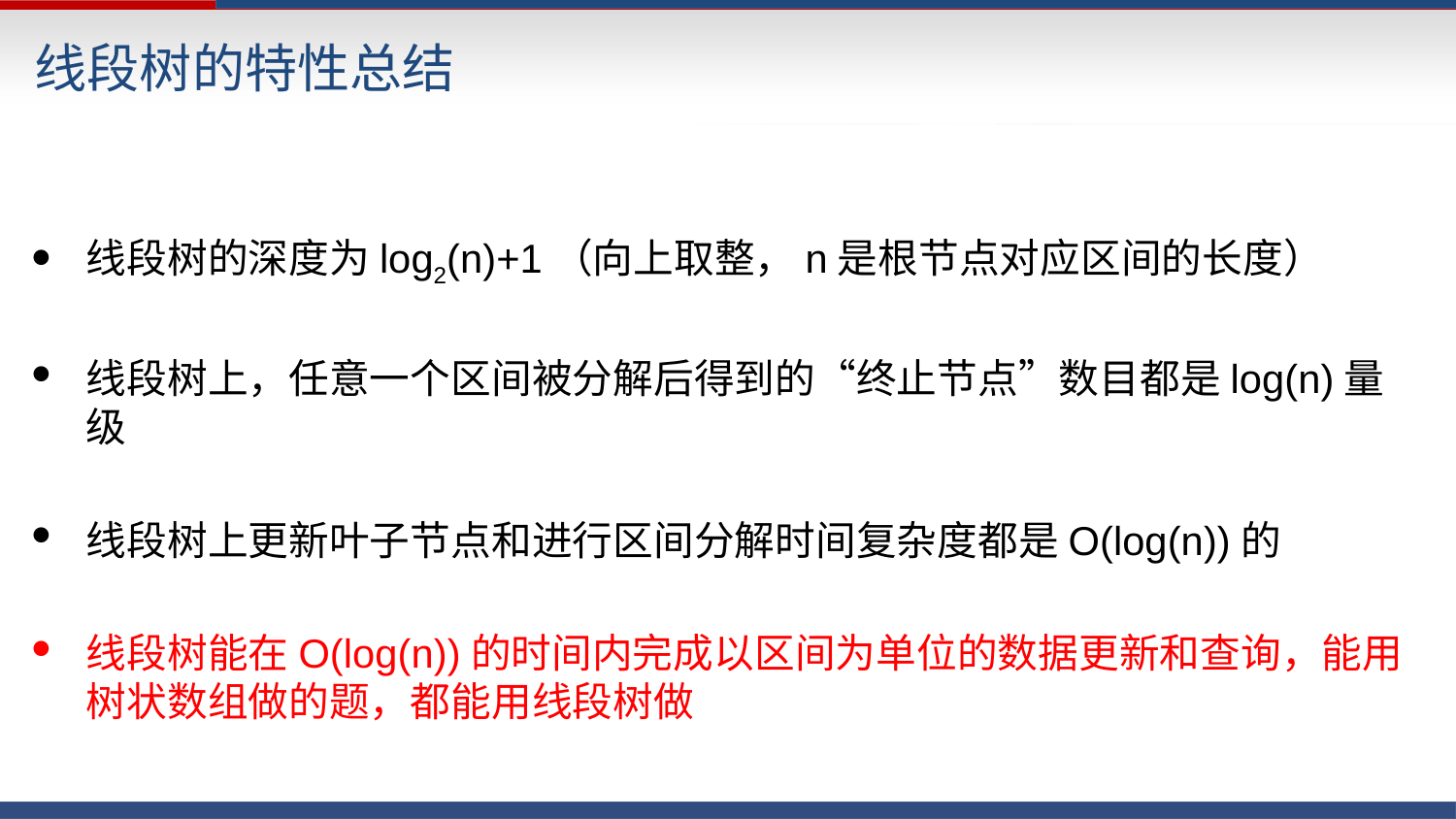

# 线段树的特性总结
线段树的深度为log2(n)+1（向上取整，n是根节点对应区间的长度）

线段树上，任意一个区间被分解后得到的“终止节点”数目都是log(n)量级

线段树上更新叶子节点和进行区间分解时间复杂度都是O(log(n))的

线段树能在O(log(n))的时间内完成以区间为单位的数据更新和查询，能用树状数组做的题，都能用线段树做